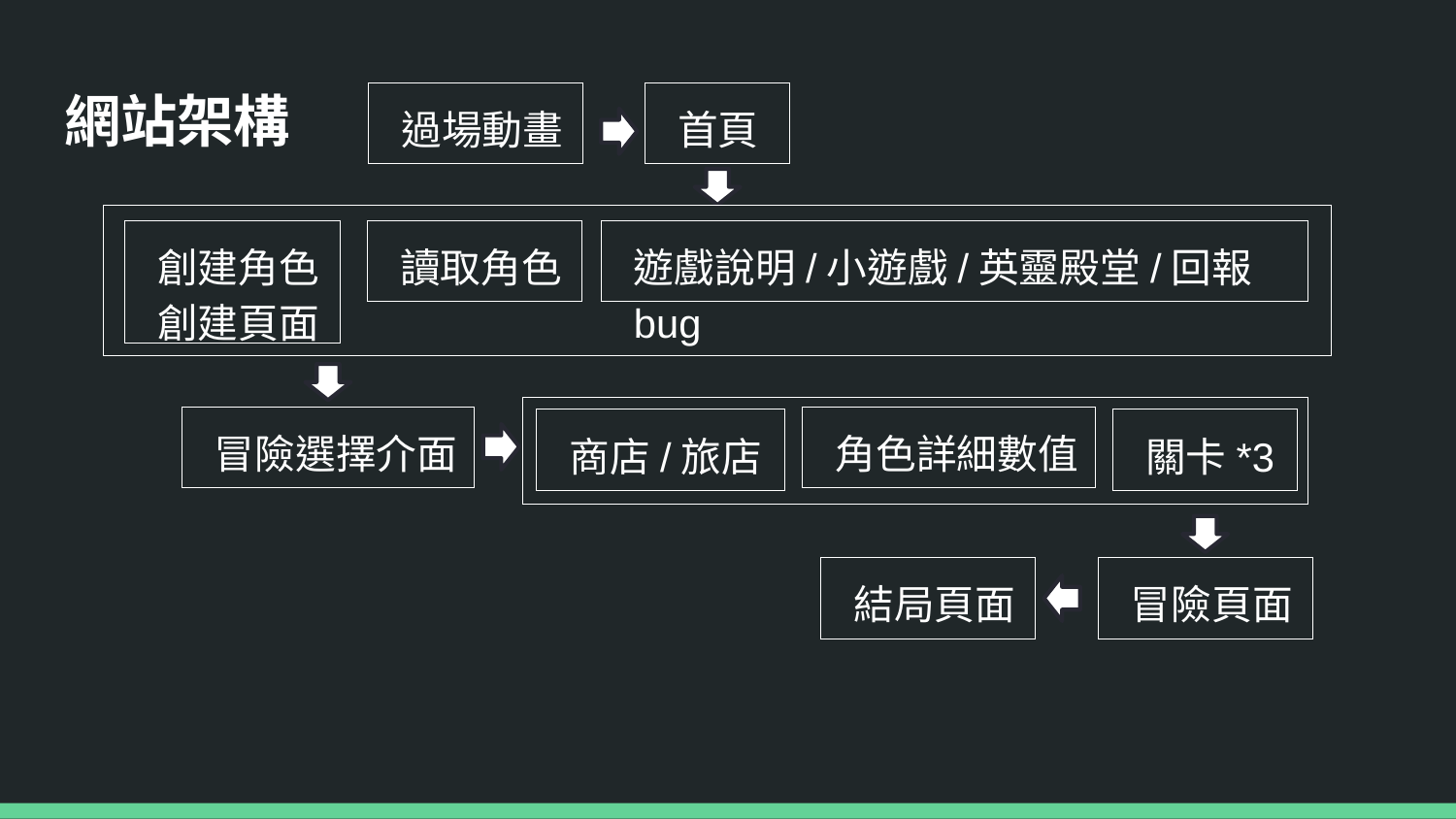

# 網站架構
往往站
過場動畫
首頁

讀取角色
遊戲說明/小遊戲/英靈殿堂/回報bug
創建角色
創建頁面

冒險選擇介面
角色詳細數值
商店/旅店
關卡*3

結局頁面
冒險頁面